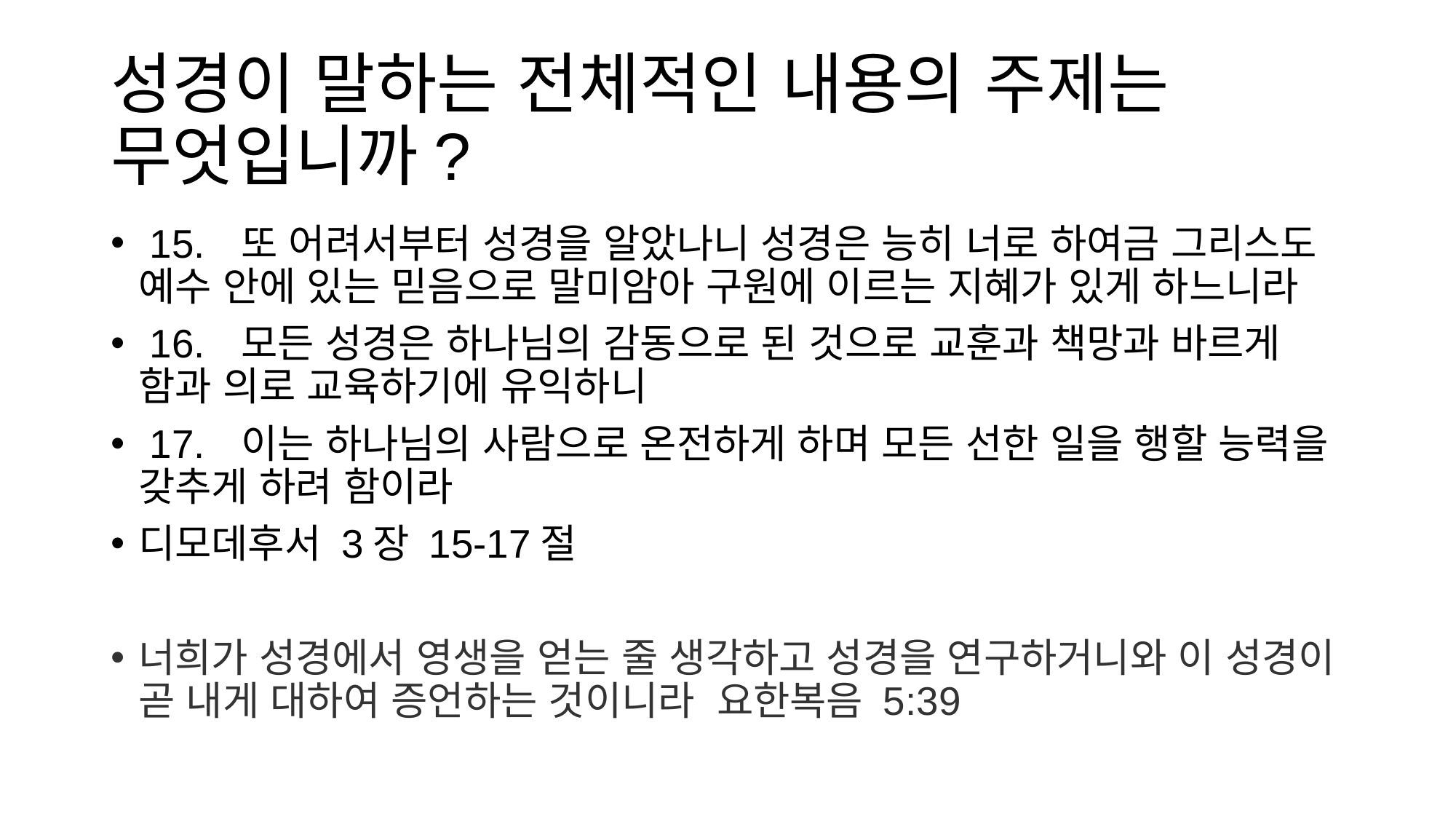

# 성경이 말하는 전체적인 내용의 주제는 무엇입니까?
 15.	또 어려서부터 성경을 알았나니 성경은 능히 너로 하여금 그리스도 예수 안에 있는 믿음으로 말미암아 구원에 이르는 지혜가 있게 하느니라
 16.	모든 성경은 하나님의 감동으로 된 것으로 교훈과 책망과 바르게 함과 의로 교육하기에 유익하니
 17.	이는 하나님의 사람으로 온전하게 하며 모든 선한 일을 행할 능력을 갖추게 하려 함이라
디모데후서 3장 15-17절

너희가 성경에서 영생을 얻는 줄 생각하고 성경을 연구하거니와 이 성경이 곧 내게 대하여 증언하는 것이니라  요한복음 5:39